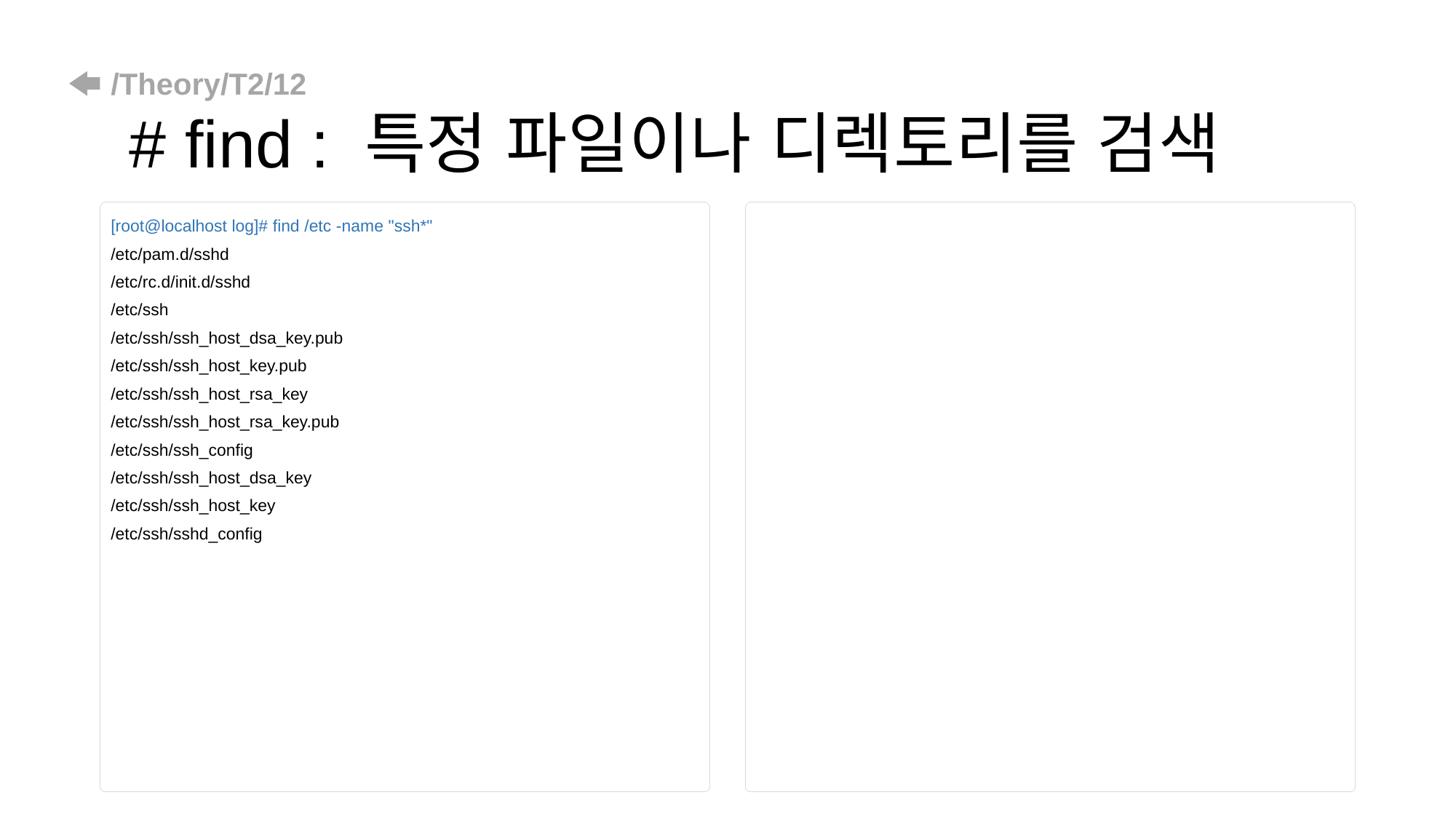

# /Theory/T2/12 # find : 특정 파일이나 디렉토리를 검색

[root@localhost log]# find /etc -name "ssh*"
/etc/pam.d/sshd
/etc/rc.d/init.d/sshd
/etc/ssh
/etc/ssh/ssh_host_dsa_key.pub
/etc/ssh/ssh_host_key.pub
/etc/ssh/ssh_host_rsa_key
/etc/ssh/ssh_host_rsa_key.pub
/etc/ssh/ssh_config
/etc/ssh/ssh_host_dsa_key
/etc/ssh/ssh_host_key
/etc/ssh/sshd_config